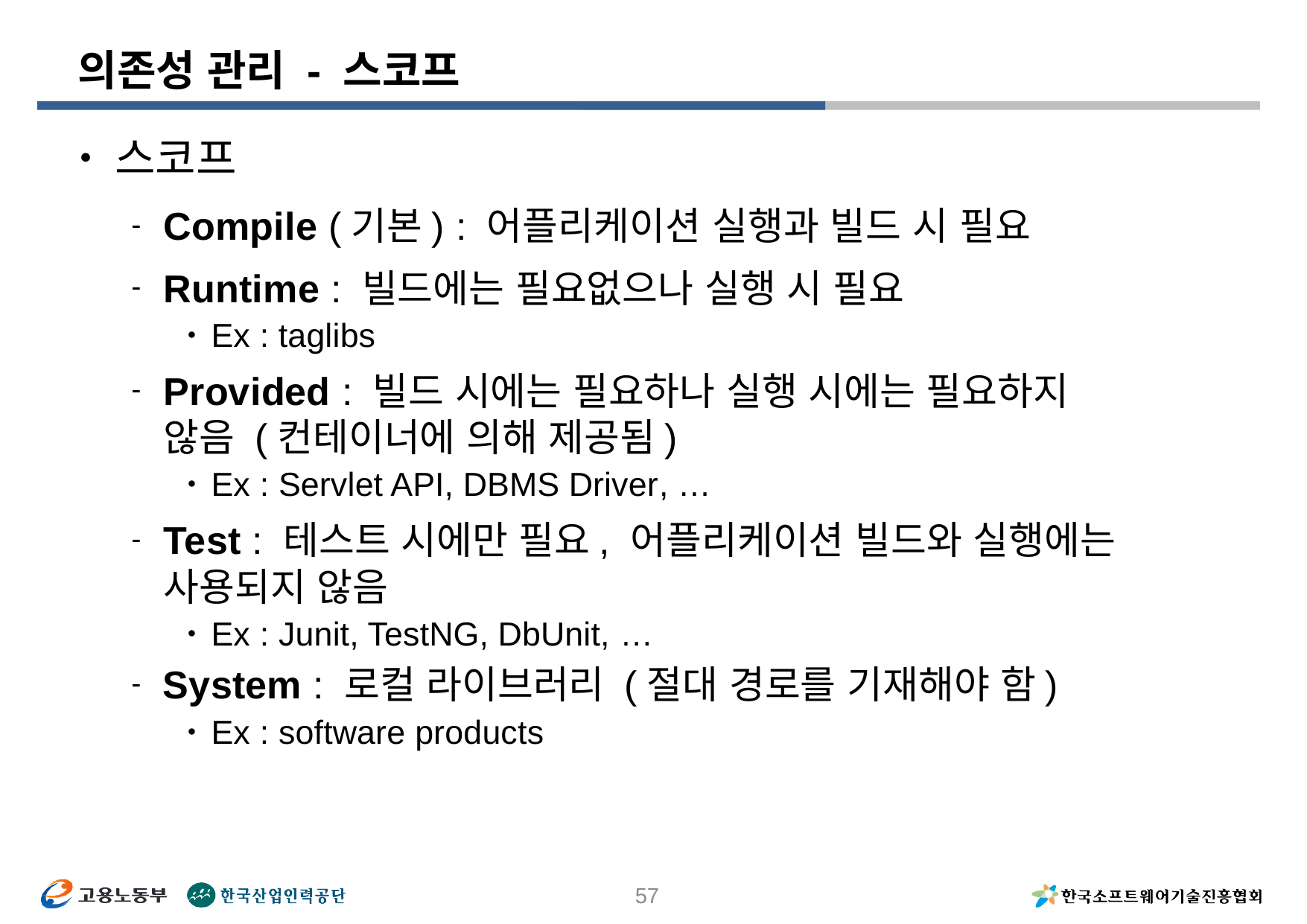

# 의존성 관리 - 스코프
스코프
Compile (기본) : 어플리케이션 실행과 빌드 시 필요
Runtime : 빌드에는 필요없으나 실행 시 필요
Ex : taglibs
Provided : 빌드 시에는 필요하나 실행 시에는 필요하지 않음 (컨테이너에 의해 제공됨)
Ex : Servlet API, DBMS Driver, …
Test : 테스트 시에만 필요, 어플리케이션 빌드와 실행에는 사용되지 않음
Ex : Junit, TestNG, DbUnit, …
System : 로컬 라이브러리 (절대 경로를 기재해야 함)
Ex : software products

57